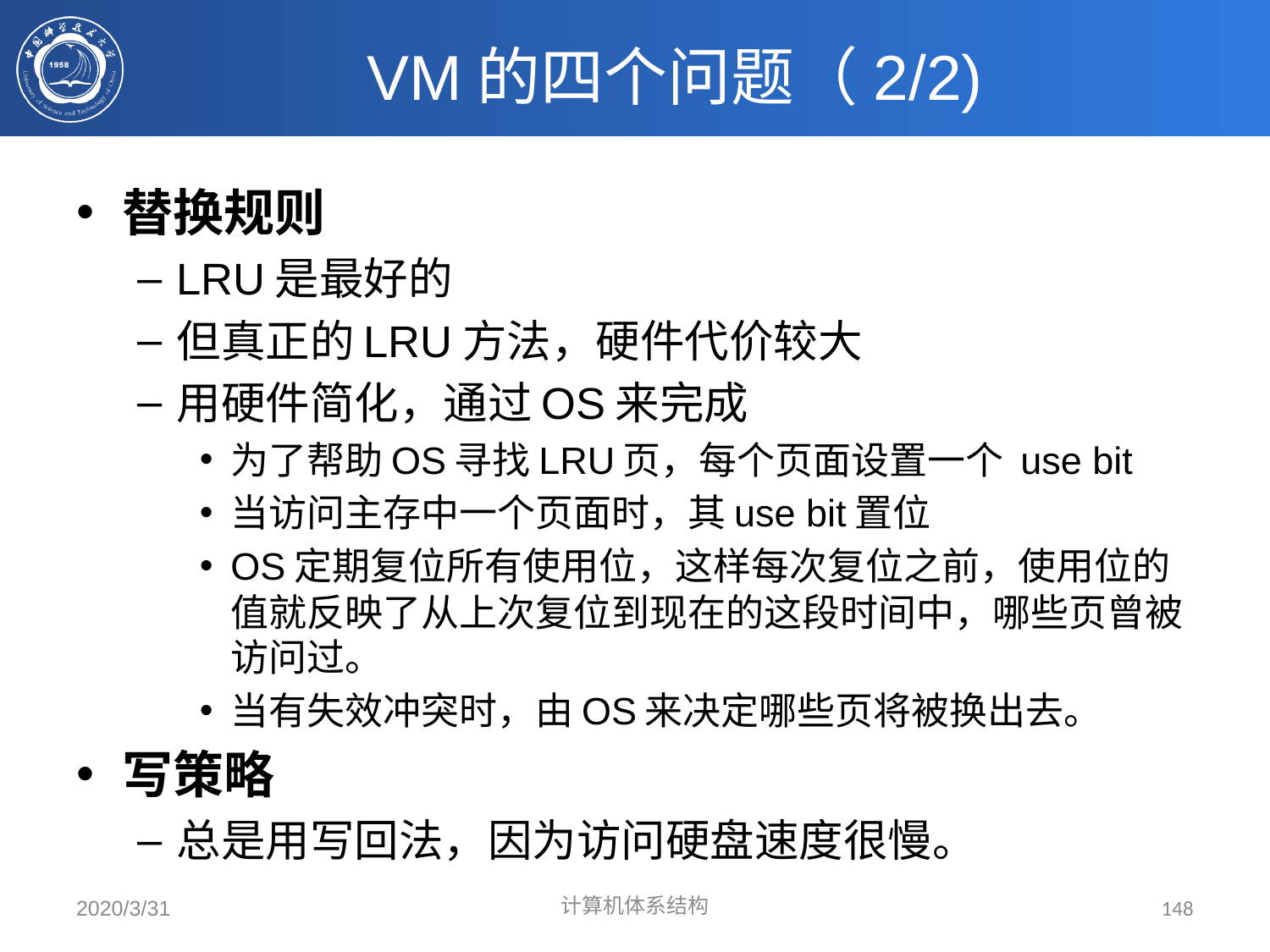

# VM的四个问题（2/2)
替换规则
LRU是最好的
但真正的LRU方法，硬件代价较大
用硬件简化，通过OS来完成
为了帮助OS寻找LRU页，每个页面设置一个 use bit
当访问主存中一个页面时，其use bit置位
OS定期复位所有使用位，这样每次复位之前，使用位的值就反映了从上次复位到现在的这段时间中，哪些页曾被访问过。
当有失效冲突时，由OS来决定哪些页将被换出去。
写策略
总是用写回法，因为访问硬盘速度很慢。

2020/3/31
计算机体系结构
148